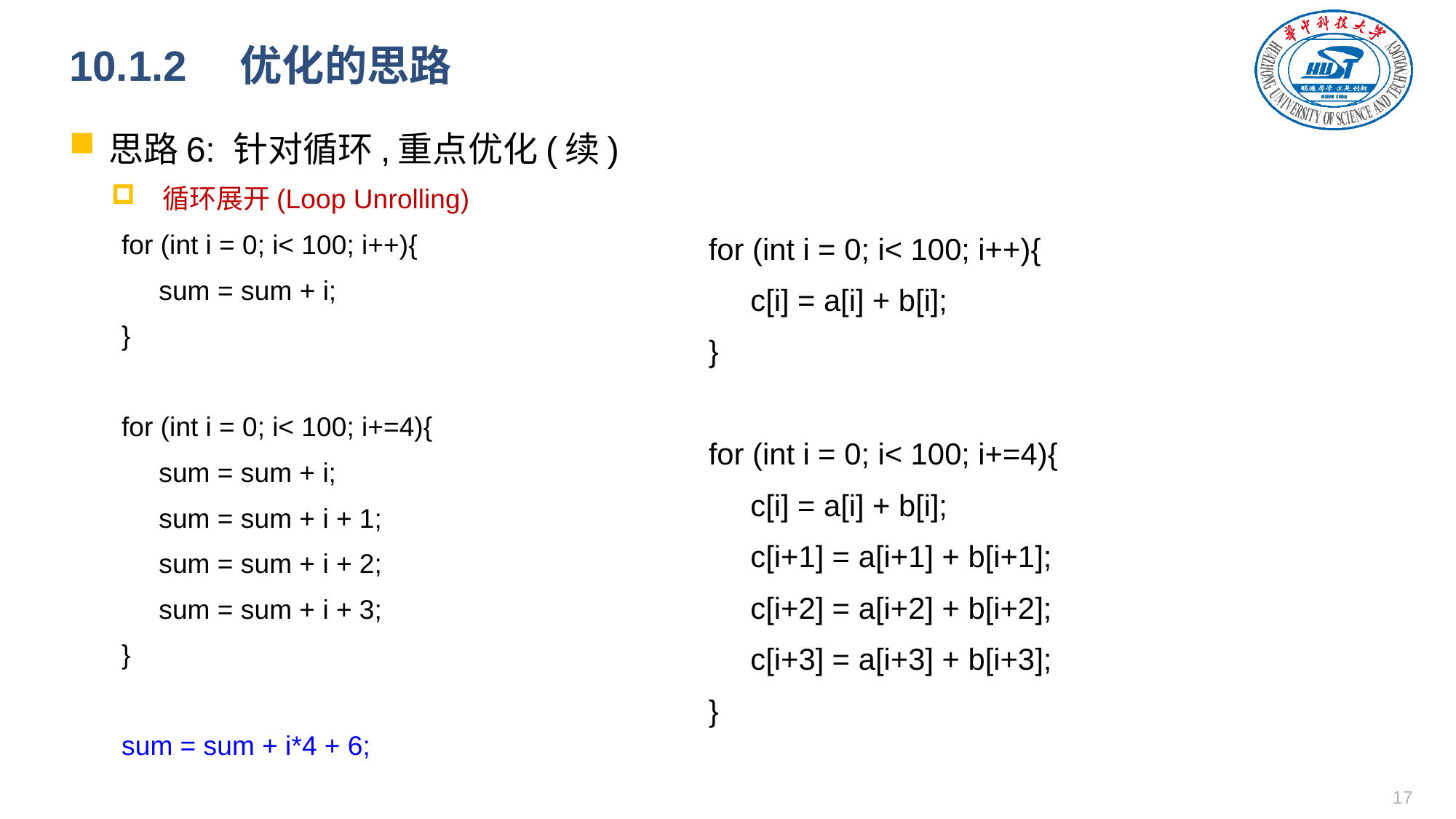

# 10.1.2　优化的思路
思路6: 针对循环,重点优化(续)
循环展开(Loop Unrolling)
for (int i = 0; i< 100; i++){
     sum = sum + i;
}

for (int i = 0; i< 100; i+=4){
     sum = sum + i;
     sum = sum + i + 1;
     sum = sum + i + 2;
     sum = sum + i + 3;
}

sum = sum + i*4 + 6;
for (int i = 0; i< 100; i++){
     c[i] = a[i] + b[i];
}

for (int i = 0; i< 100; i+=4){
     c[i] = a[i] + b[i];
     c[i+1] = a[i+1] + b[i+1];
     c[i+2] = a[i+2] + b[i+2];
     c[i+3] = a[i+3] + b[i+3];
}

17